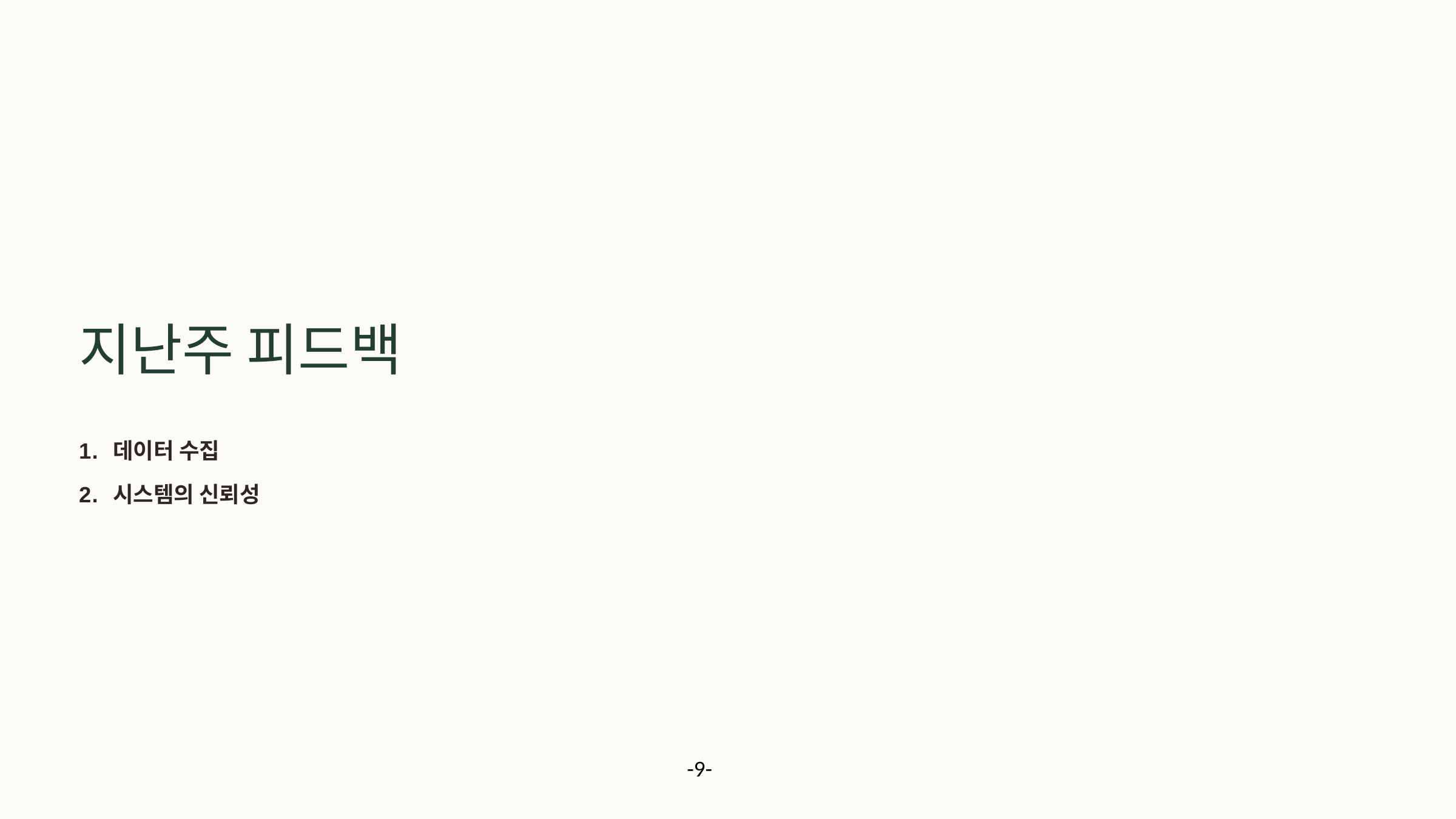

지난주 피드백
데이터 수집
시스템의 신뢰성
-9-